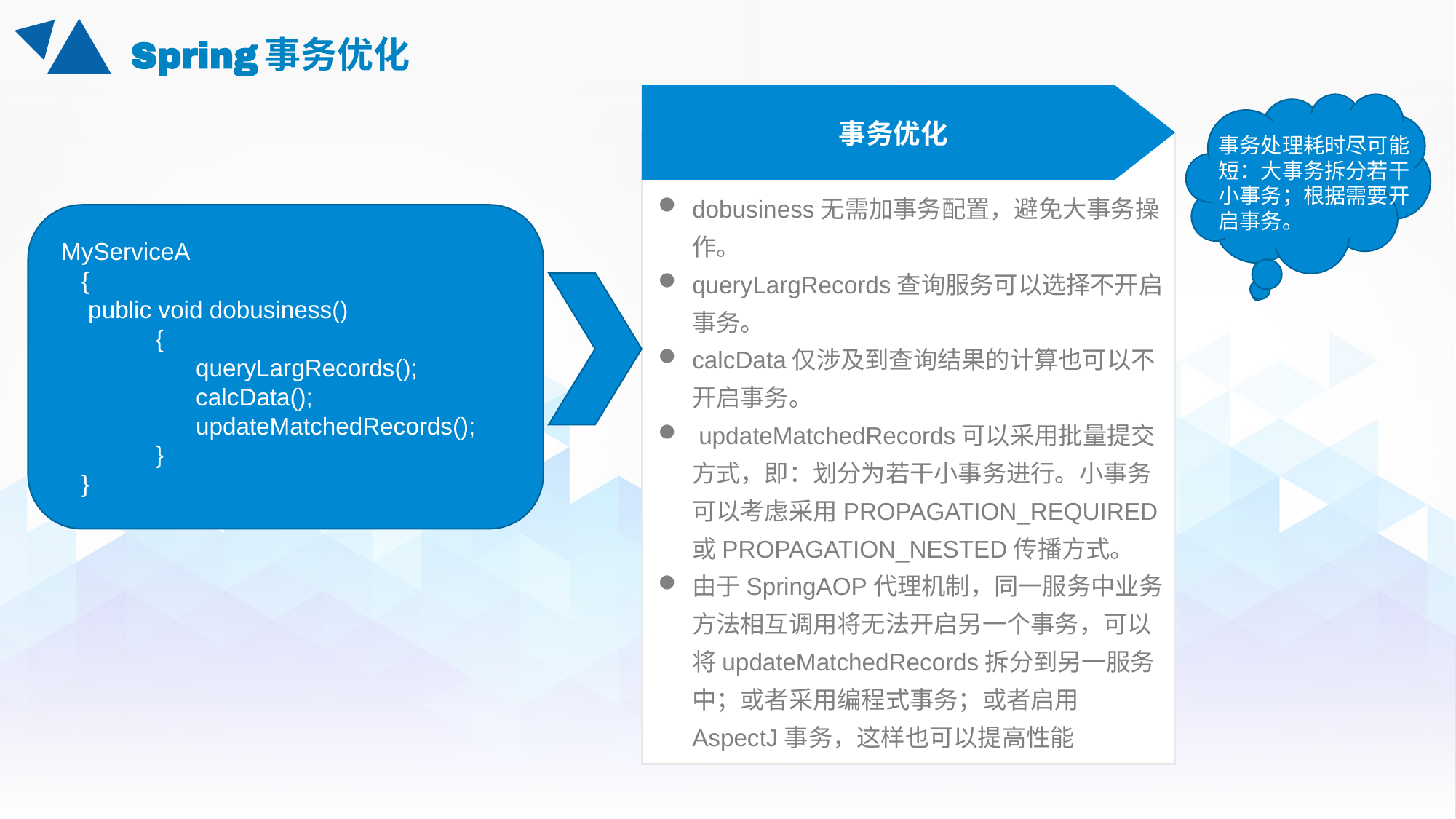

# Spring事务优化
事务优化

事务处理耗时尽可能短：大事务拆分若干小事务；根据需要开启事务。

dobusiness无需加事务配置，避免大事务操作。
queryLargRecords查询服务可以选择不开启事务。
calcData仅涉及到查询结果的计算也可以不开启事务。
 updateMatchedRecords可以采用批量提交方式，即：划分为若干小事务进行。小事务可以考虑采用PROPAGATION_REQUIRED或PROPAGATION_NESTED传播方式。
由于SpringAOP代理机制，同一服务中业务方法相互调用将无法开启另一个事务，可以将updateMatchedRecords拆分到另一服务中；或者采用编程式事务；或者启用AspectJ事务，这样也可以提高性能
 MyServiceA
    {
     public void dobusiness()
               {
                     queryLargRecords();
                     calcData();
                     updateMatchedRecords();
               }
    }

0.5 秒延迟符，无
意义，可删除.